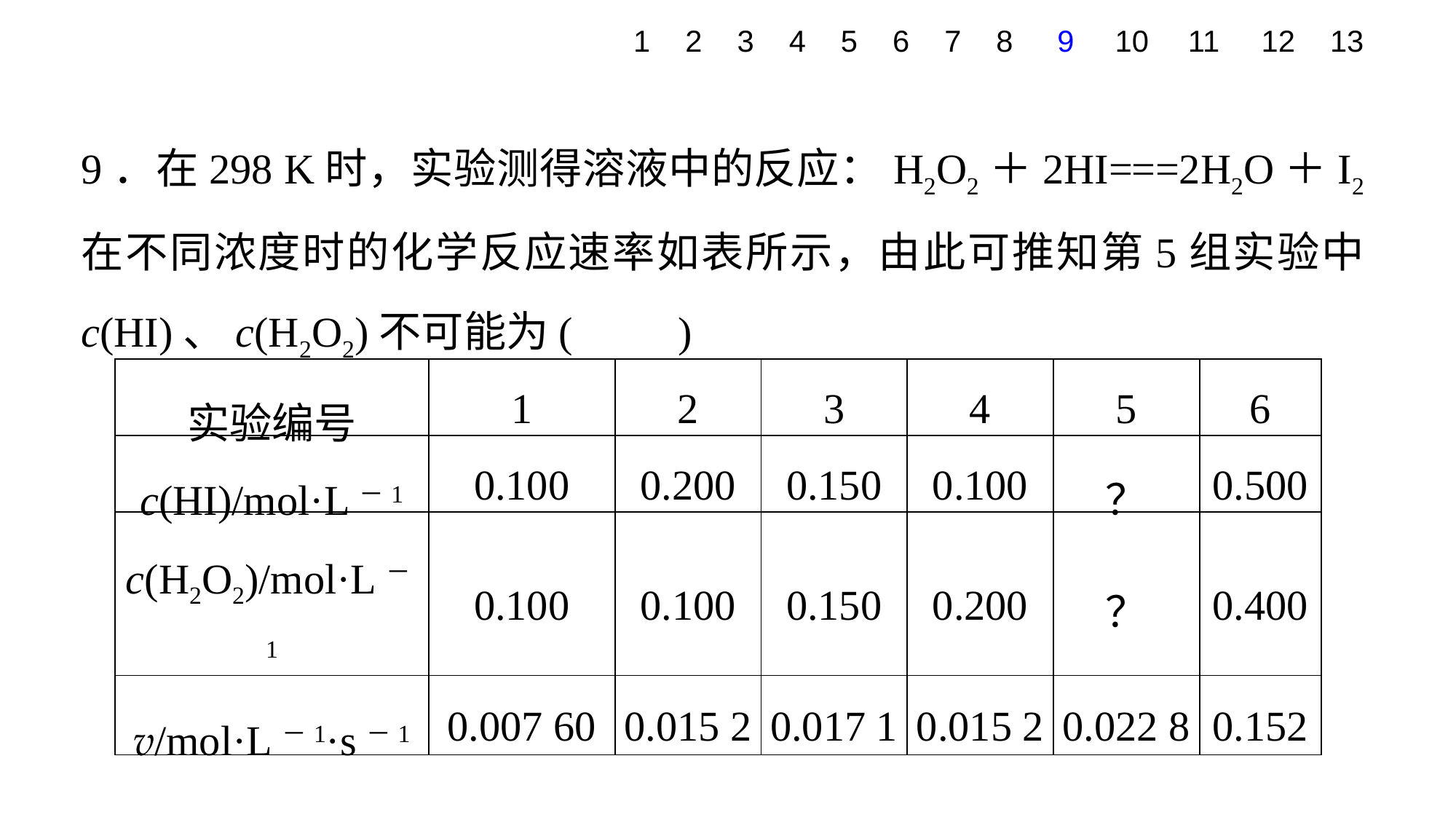

1
2
3
4
5
6
7
8
9
10
11
12
13
9．在298 K时，实验测得溶液中的反应：H2O2＋2HI===2H2O＋I2在不同浓度时的化学反应速率如表所示，由此可推知第5组实验中c(HI)、c(H2O2)不可能为(　　)
| 实验编号 | 1 | 2 | 3 | 4 | 5 | 6 |
| --- | --- | --- | --- | --- | --- | --- |
| c(HI)/mol·L－1 | 0.100 | 0.200 | 0.150 | 0.100 | ？ | 0.500 |
| c(H2O2)/mol·L－1 | 0.100 | 0.100 | 0.150 | 0.200 | ？ | 0.400 |
| v/mol·L－1·s－1 | 0.007 60 | 0.015 2 | 0.017 1 | 0.015 2 | 0.022 8 | 0.152 |